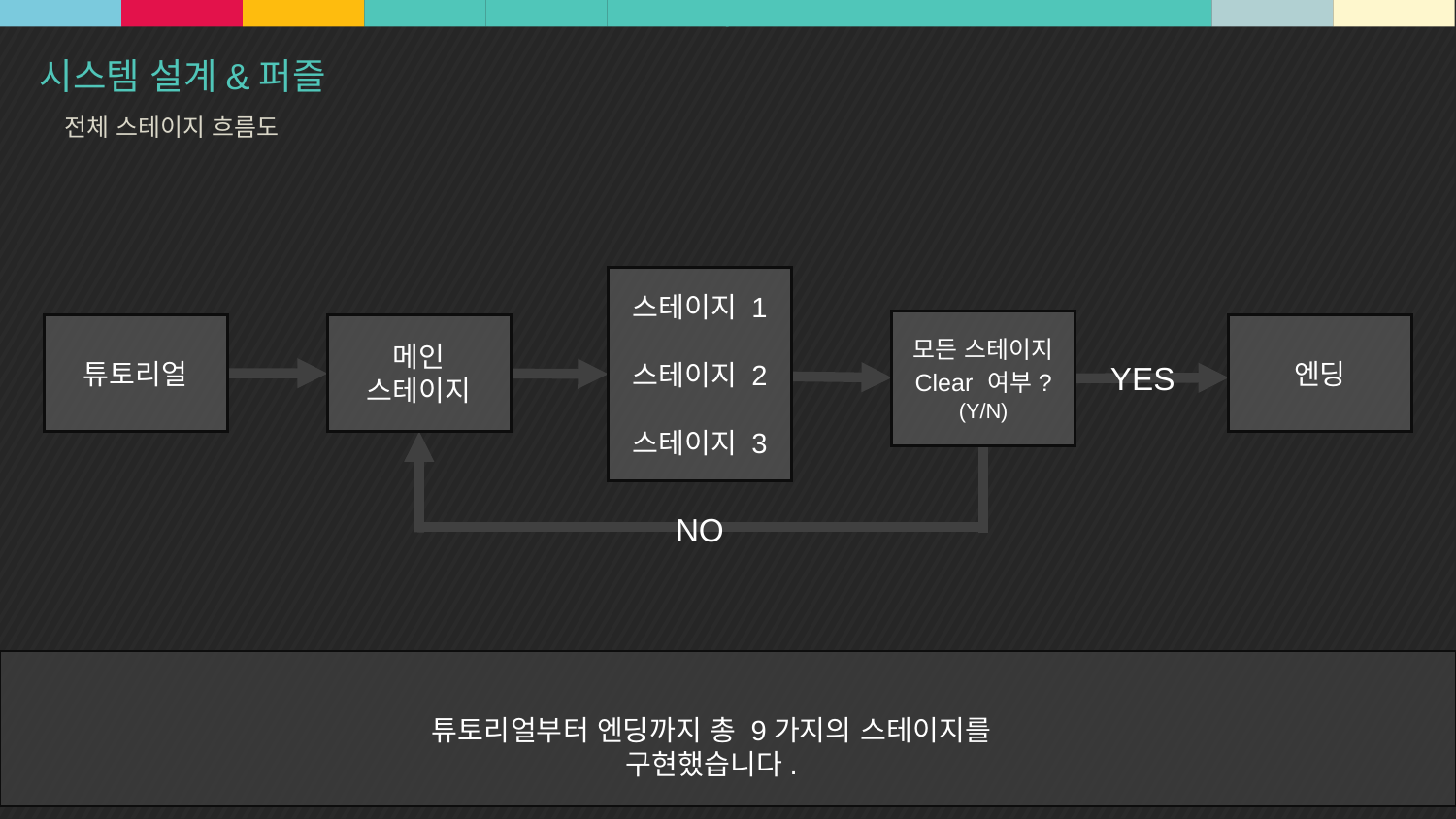

전체 스테이지 흐름도

스테이지 1

스테이지 2

스테이지 3

모든 스테이지
Clear 여부?
(Y/N)
튜토리얼
엔딩
메인 스테이지
NO
YES

튜토리얼부터 엔딩까지 총 9가지의 스테이지를 구현했습니다.